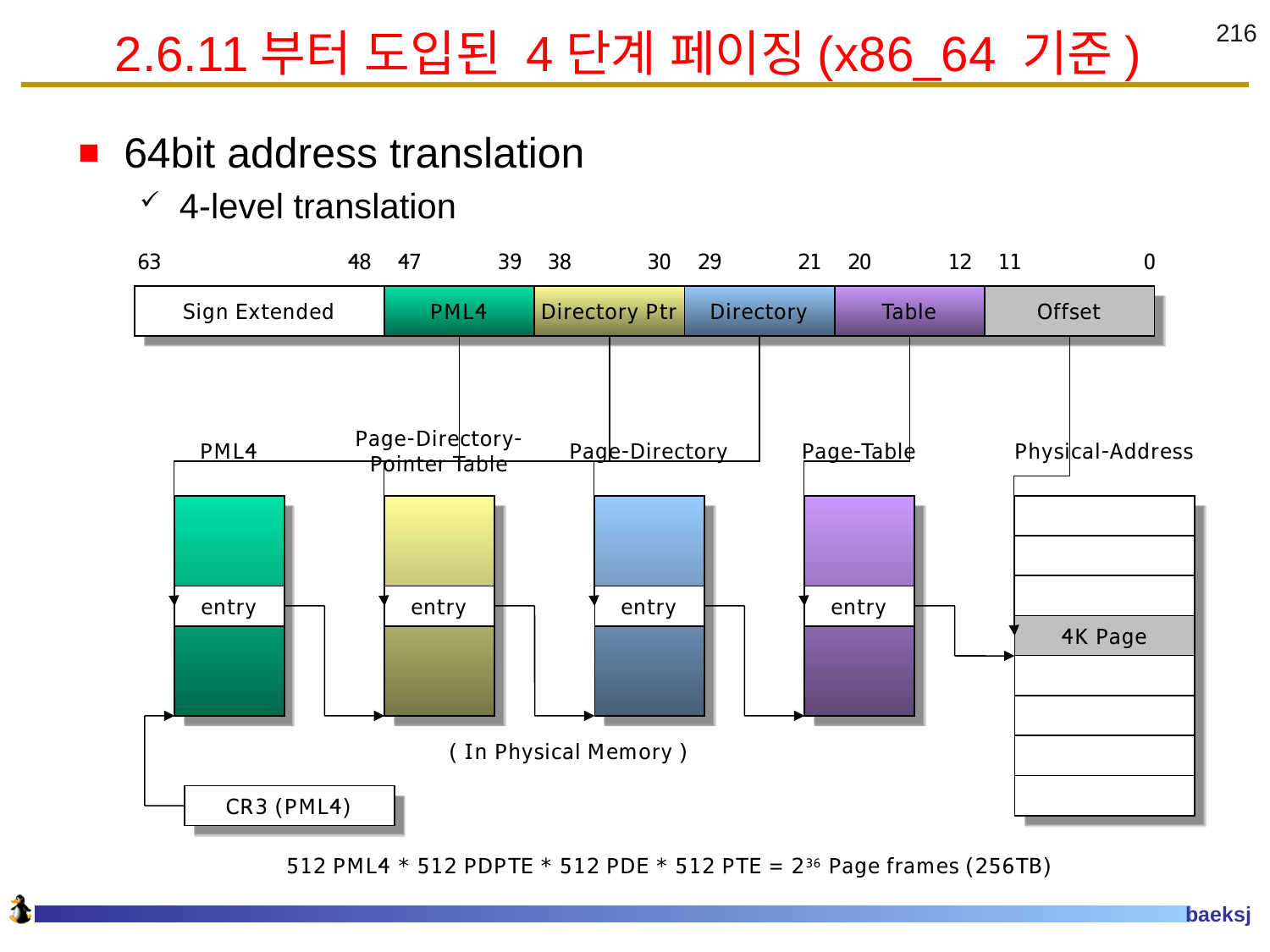

# 2.6.11부터 도입된 4단계 페이징(x86_64 기준)
216
64bit address translation
4-level translation

63
48
47
39
38
30
29
21
20
12
11
0

Sign Extended
PML4
Directory Ptr
Directory
Table
Offset
PML4
Page-Directory-
Pointer Table
Page-Directory
Page-Table
Physical-Address

entry
entry
entry
entry

4K Page

( In Physical Memory )

CR3 (PML4)

512 PML4 * 512 PDPTE * 512 PDE * 512 PTE = 236  Page frames (256TB)